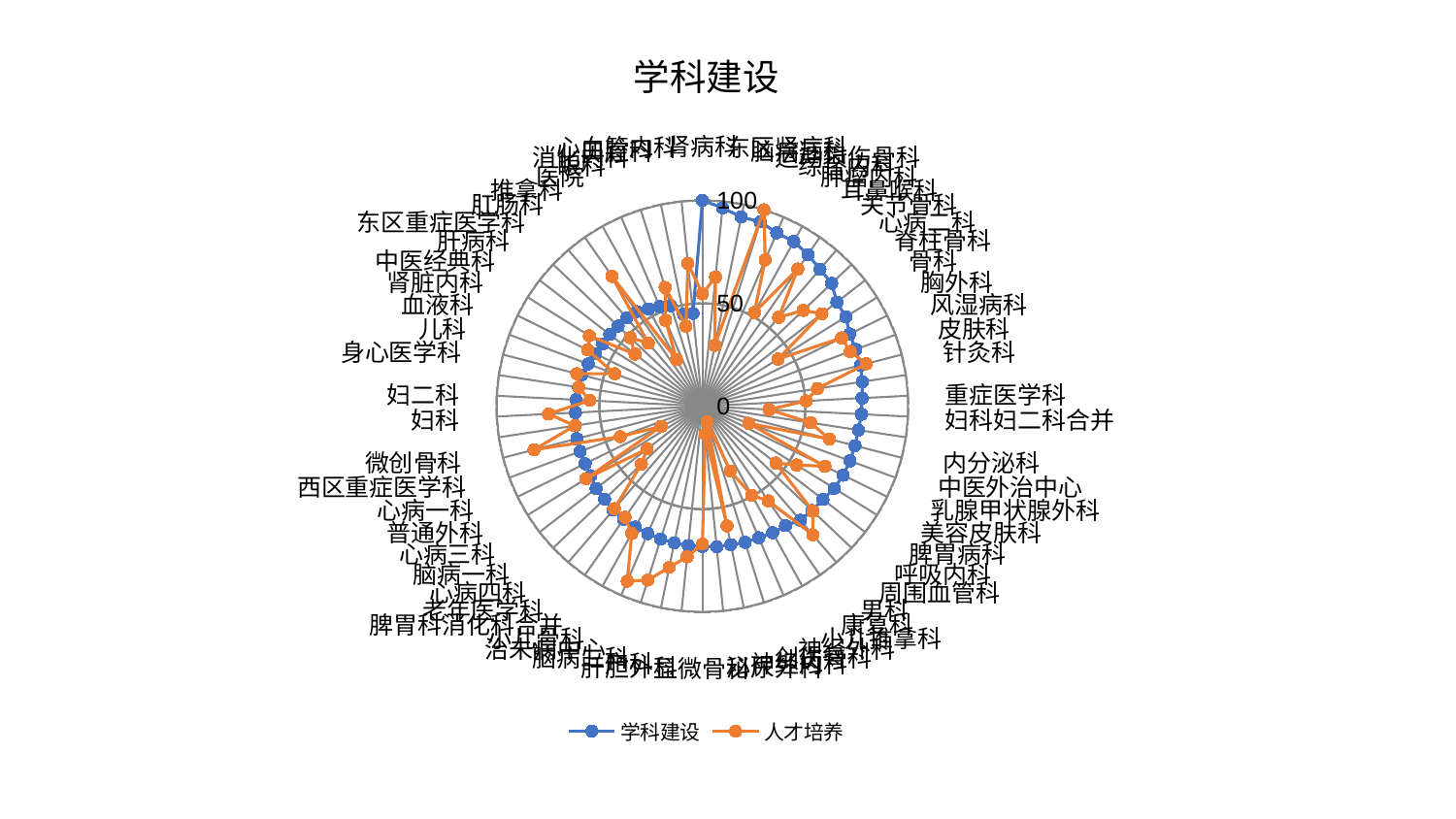

### Chart: 学科建设

| Category | 学科建设 | 人才培养 |
|---|---|---|
| 肾病科 | 100.0 | 54.5746824082322 |
| 东区肾病科 | 96.85860624539184 | 63.07283672594848 |
| 脑病三科 | 93.8893957821522 | 30.223457891784843 |
| 运动损伤骨科 | 93.84416182872948 | 100.0 |
| 综合内科 | 91.63290281785682 | 77.33260861566555 |
| 肿瘤内科 | 91.5093284344847 | 52.07698883428909 |
| 耳鼻喉科 | 89.76315062628541 | 81.20675369238947 |
| 关节骨科 | 87.70627095984399 | 56.875613659659884 |
| 心病二科 | 86.65243352750646 | 67.5775470447799 |
| 脊柱骨科 | 82.61963184670111 | 73.439932013332 |
| 骨科 | 82.07437946750092 | 43.345013649026114 |
| 胸外科 | 79.72480595693118 | 75.35268796967458 |
| 风湿病科 | 79.42609093064019 | 76.53967428208806 |
| 皮肤科 | 79.26821903645316 | 82.23421925644767 |
| 针灸科 | 78.62694731556567 | 56.55347664050843 |
| 重症医学科 | 77.64429160798133 | 50.471602612345066 |
| 妇科妇二科合并 | 77.3702080405598 | 32.40677236983045 |
| 内分泌科 | 76.6823035635177 | 53.15212279161498 |
| 中医外治中心 | 76.57862940862998 | 63.77708799424013 |
| 乳腺甲状腺外科 | 76.49817234708702 | 23.97993889009097 |
| 美容皮肤科 | 76.17575716746923 | 66.34132188396653 |
| 脾胃病科 | 75.4760438055059 | 54.0194192383765 |
| 呼吸内科 | 74.04593433497494 | 45.136008218821864 |
| 周围血管科 | 73.60898790296378 | 74.09660195113834 |
| 男科 | 73.02703682953268 | 82.32592954484342 |
| 康复科 | 70.70131106674101 | 56.07334262907949 |
| 小儿推拿科 | 70.31433175554034 | 49.450107635853726 |
| 神经外科 | 69.55177401873367 | 34.281311456773615 |
| 创伤骨科 | 69.33080647312883 | 7.8148708887433855 |
| 神经内科 | 68.68424552554288 | 59.415827550791924 |
| 泌尿外科 | 68.65559317111087 | 13.620632943632973 |
| 显微骨科 | 68.14479868972332 | 67.0189599548338 |
| 肝胆外科 | 68.09551857735364 | 73.54824564469418 |
| 产科 | 67.75005581801253 | 79.95874219970106 |
| 脑病二科 | 67.64933238618788 | 88.52684492441004 |
| 治未病中心 | 67.36015094945543 | 92.52996495383408 |
| 小儿骨科 | 67.14024085849859 | 70.70578621541068 |
| 脾胃科消化科合并 | 66.9837727845921 | 65.77560727000187 |
| 老年医学科 | 66.52263665707149 | 65.6286669532042 |
| 心病四科 | 65.57568870379559 | 40.90041069310255 |
| 脑病一科 | 65.32363982861447 | 33.98087552032711 |
| 心病三科 | 63.875488048969174 | 66.6255223288422 |
| 普通外科 | 63.428647424115795 | 22.343445818035146 |
| 心病一科 | 63.34136109022878 | 42.584506149095326 |
| 西区重症医学科 | 62.96129608699044 | 84.4486167161522 |
| 微创骨科 | 62.494833144272775 | 62.66951527140844 |
| 妇科 | 61.75353989348231 | 74.85853726316803 |
| 妇二科 | 61.43438310695822 | 54.75904500254621 |
| 身心医学科 | 60.85298085564142 | 60.73291009347497 |
| 儿科 | 60.684002987536076 | 63.031651050566225 |
| 血液科 | 59.15767843245242 | 45.37024726452492 |
| 肾脏内科 | 57.74493569923477 | 62.070839468010995 |
| 中医经典科 | 57.09129019383397 | 64.71057733573925 |
| 肝病科 | 56.93490057122049 | 41.36800386020063 |
| 东区重症医学科 | 56.488530855935714 | 48.36044300090087 |
| 肛肠科 | 56.4730212461353 | 40.38568840252045 |
| 推拿科 | 56.0143584968443 | 76.84509201358745 |
| 医院 | 54.05932931801707 | 25.91132429325104 |
| 眼科 | 52.66342943070468 | 45.41898305608352 |
| 消化内科 | 51.21809879980146 | 60.47152842943228 |
| 口腔科 | 45.66915413979657 | 39.68140624886607 |
| 心血管内科 | 45.284243792529196 | 69.7469454334057 |
17